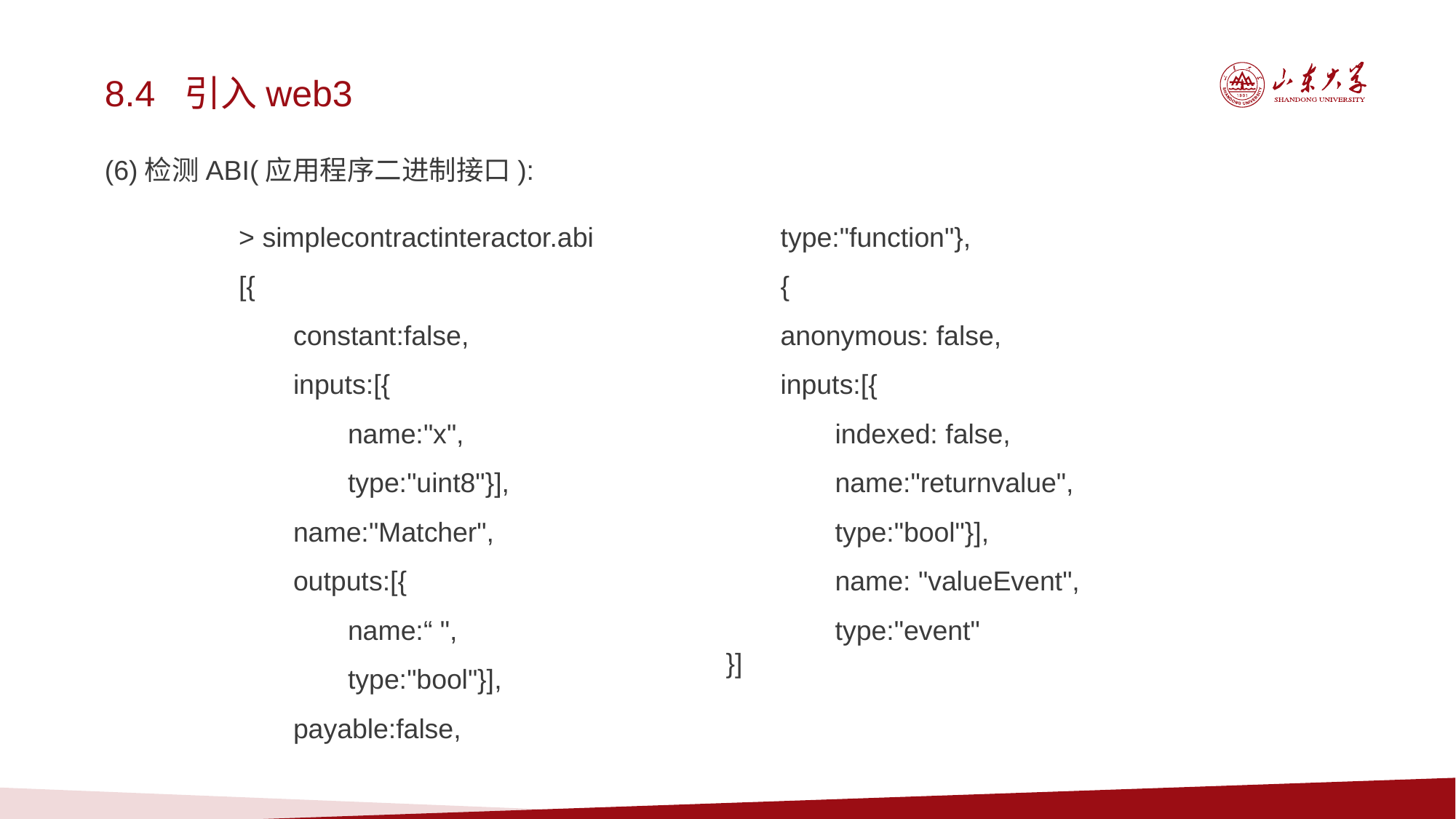

8.4  引入web3
(6)检测ABI(应用程序二进制接口):
> simplecontractinteractor.abi
[{
constant:false,
inputs:[{
name:"x",
type:"uint8"}],
name:"Matcher",
outputs:[{
name:“ ",
type:"bool"}],
payable:false,
type:"function"},
{
anonymous: false,
inputs:[{
indexed: false,
name:"returnvalue",
type:"bool"}],
name: "valueEvent",
type:"event"
}]